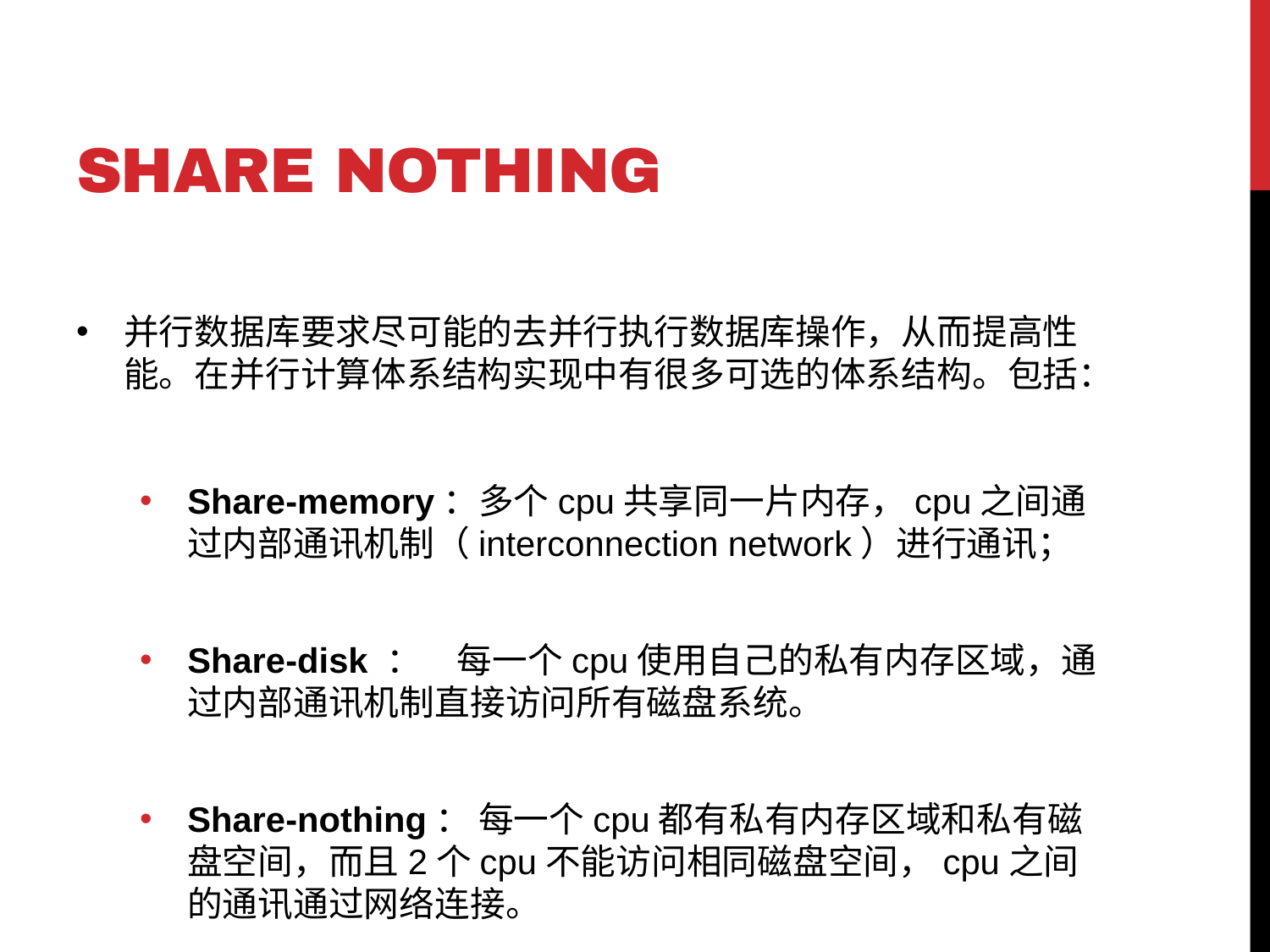

# share nothing

并行数据库要求尽可能的去并行执行数据库操作，从而提高性能。在并行计算体系结构实现中有很多可选的体系结构。包括：

Share-memory：多个cpu共享同一片内存，cpu之间通过内部通讯机制（interconnection network）进行通讯；

Share-disk ：　每一个cpu使用自己的私有内存区域，通过内部通讯机制直接访问所有磁盘系统。

Share-nothing： 每一个cpu都有私有内存区域和私有磁盘空间，而且2个cpu不能访问相同磁盘空间，cpu之间的通讯通过网络连接。